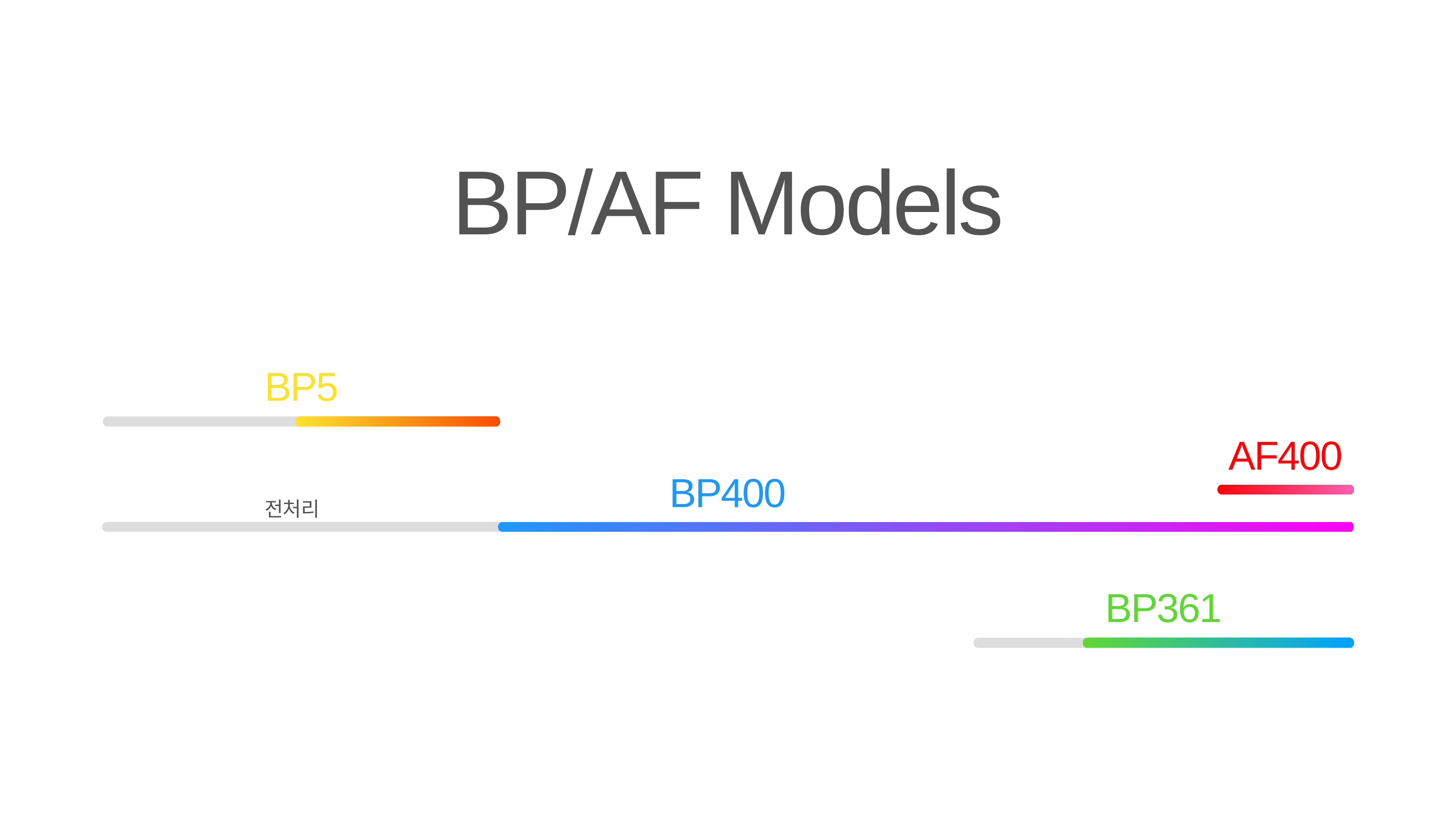

BP/AF Models
BP5

AF400

BP400

전처리
BP361